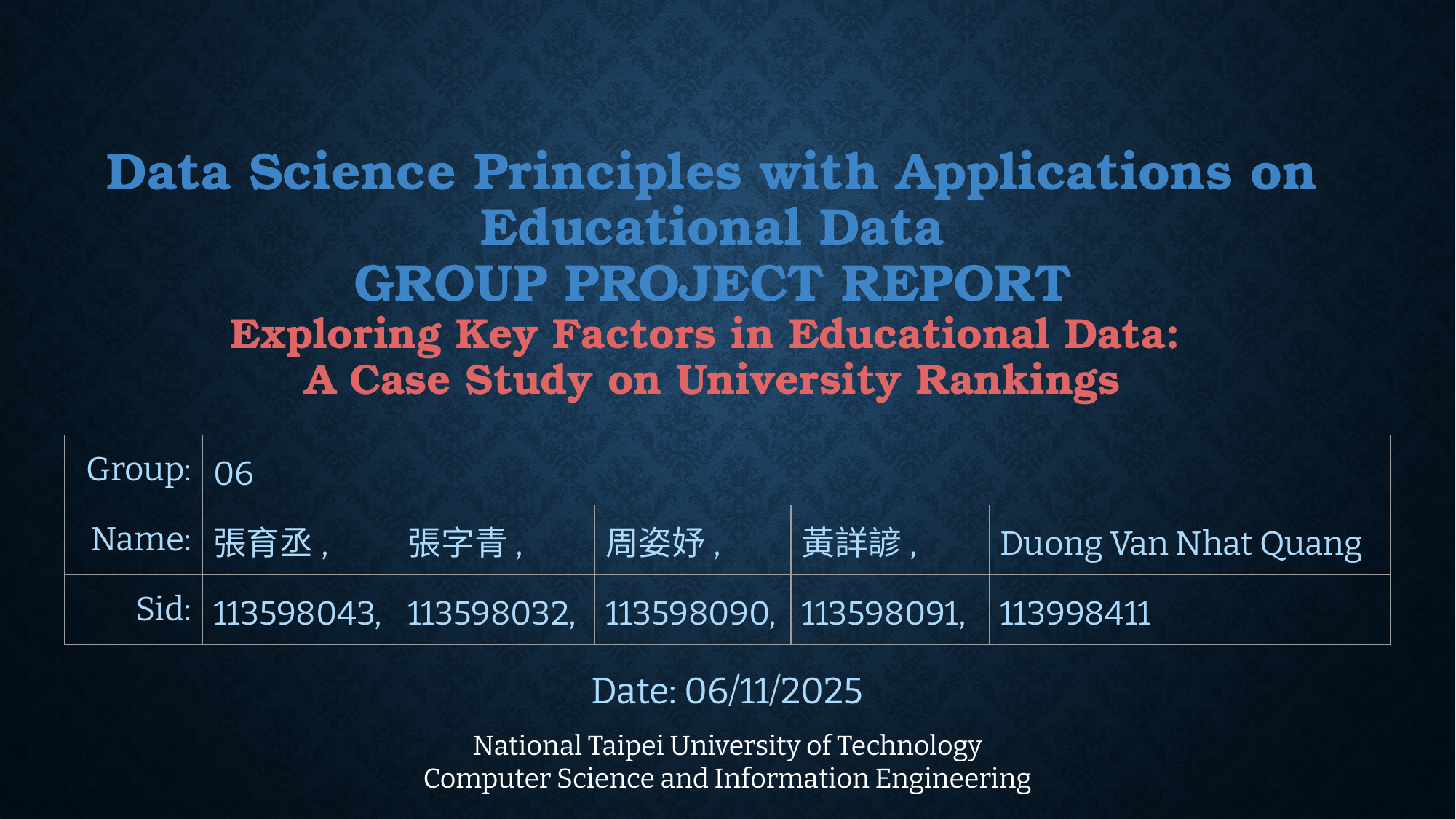

# Data Science Principles with Applications on Educational Data GROUP PROJECT REPORT Exploring Key Factors in Educational Data:
A Case Study on University Rankings
| Group: | 06 |  |  |  |  |
| --- | --- | --- | --- | --- | --- |
| Name: | 張育丞, | 張字青, | 周姿妤, | 黃詳諺, | Duong Van Nhat Quang |
| Sid: | 113598043, | 113598032, | 113598090, | 113598091, | 113998411 |
Date: 06/11/2025
National Taipei University of Technology
Computer Science and Information Engineering